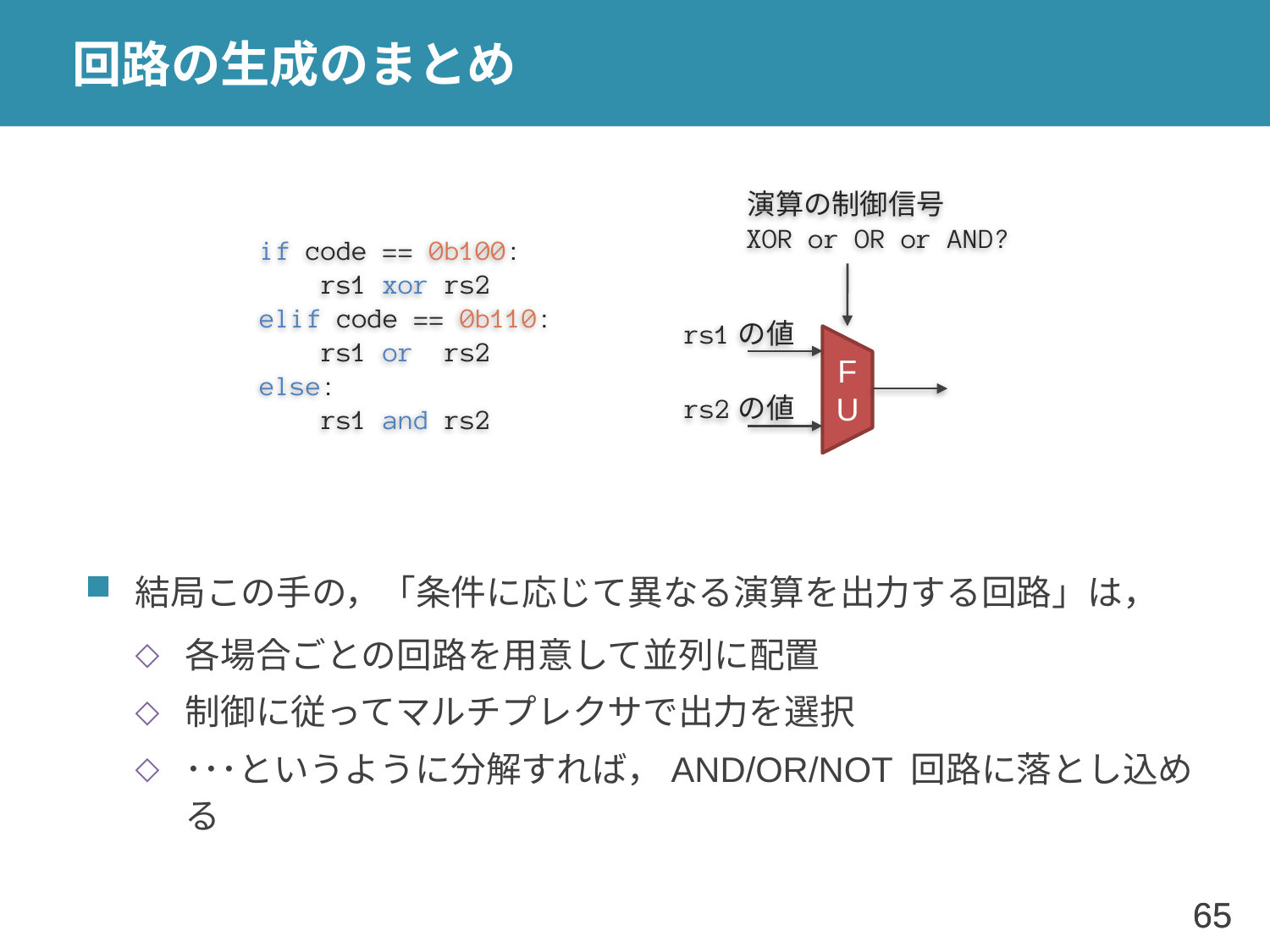

# 回路の生成のまとめ
演算の制御信号
XOR or OR or AND?
if code == 0b100:
    rs1 xor rs2
elif code == 0b110:
    rs1 or  rs2
else:
    rs1 and rs2
rs1の値
FU
rs2の値
結局この手の，「条件に応じて異なる演算を出力する回路」は，
各場合ごとの回路を用意して並列に配置
制御に従ってマルチプレクサで出力を選択
･･･というように分解すれば，AND/OR/NOT 回路に落とし込める